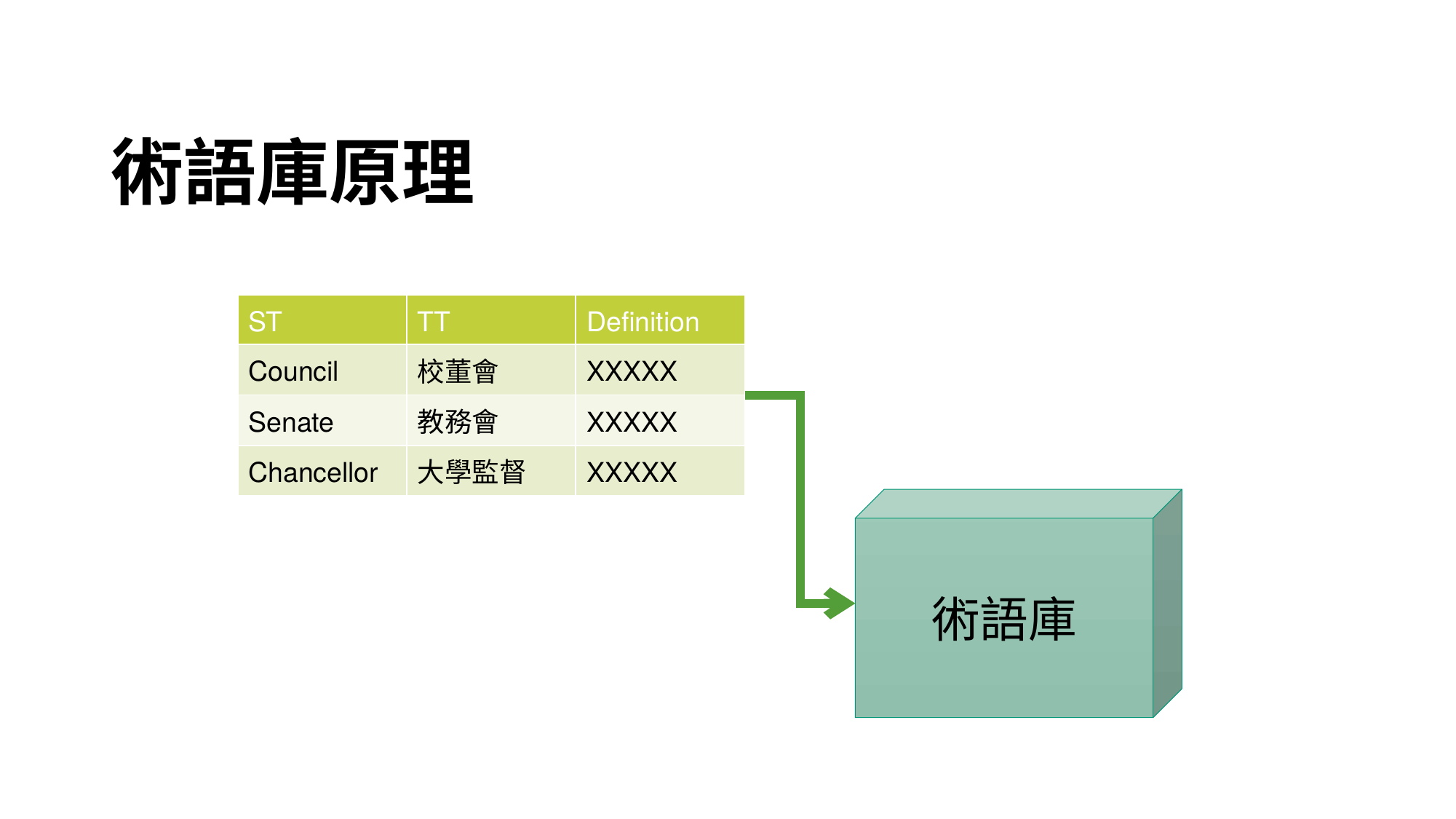

術語庫原理
| ST | TT | Definition |
| --- | --- | --- |
| Council | 校董會 | XXXXX |
| Senate | 教務會 | XXXXX |
| Chancellor | 大學監督 | XXXXX |
術語庫